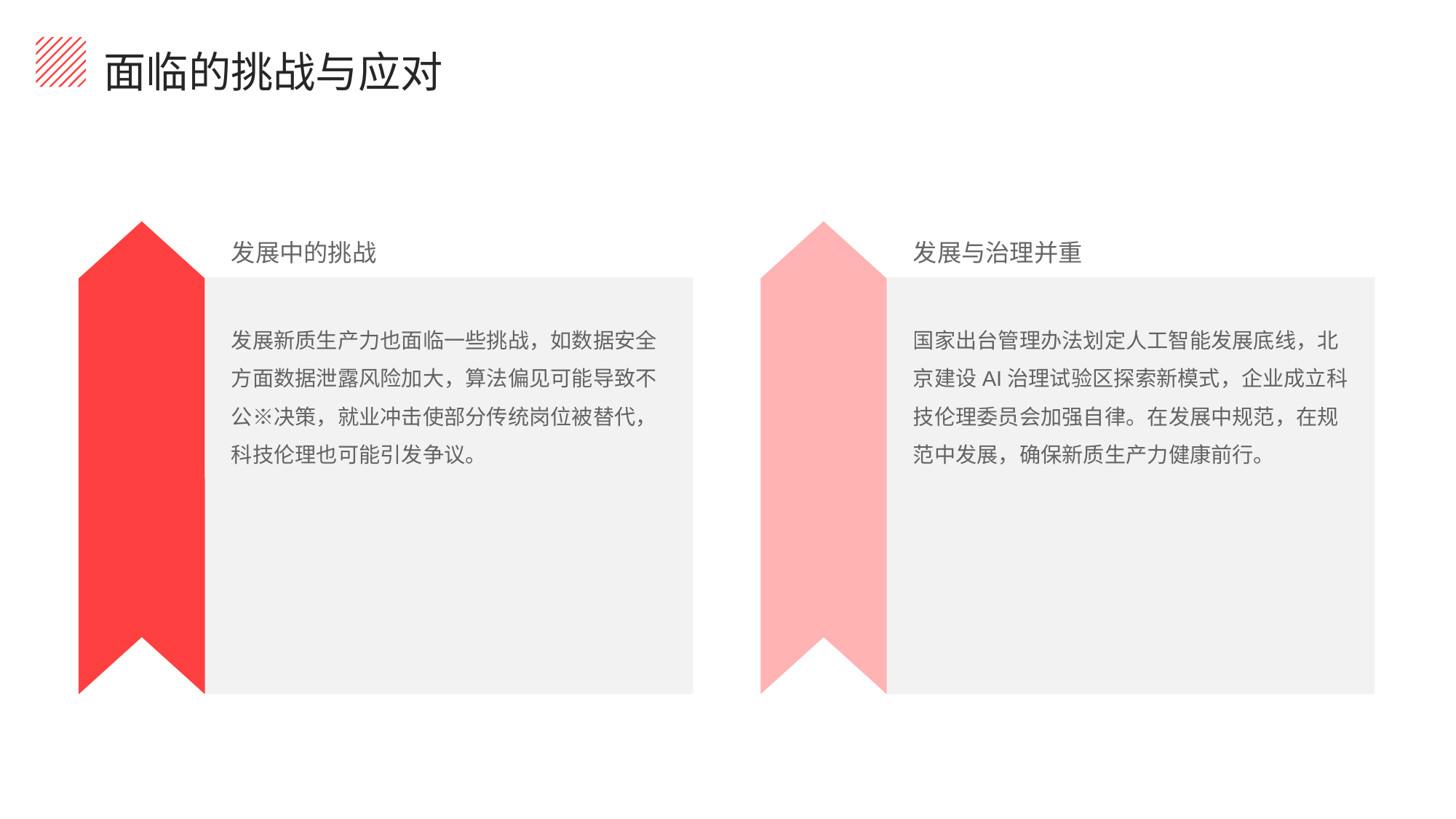

面临的挑战与应对

发展中的挑战
发展与治理并重

发展新质生产力也面临一些挑战，如数据安全方面数据泄露风险加大，算法偏见可能导致不公※决策，就业冲击使部分传统岗位被替代，科技伦理也可能引发争议。
国家出台管理办法划定人工智能发展底线，北京建设AI治理试验区探索新模式，企业成立科技伦理委员会加强自律。在发展中规范，在规范中发展，确保新质生产力健康前行。